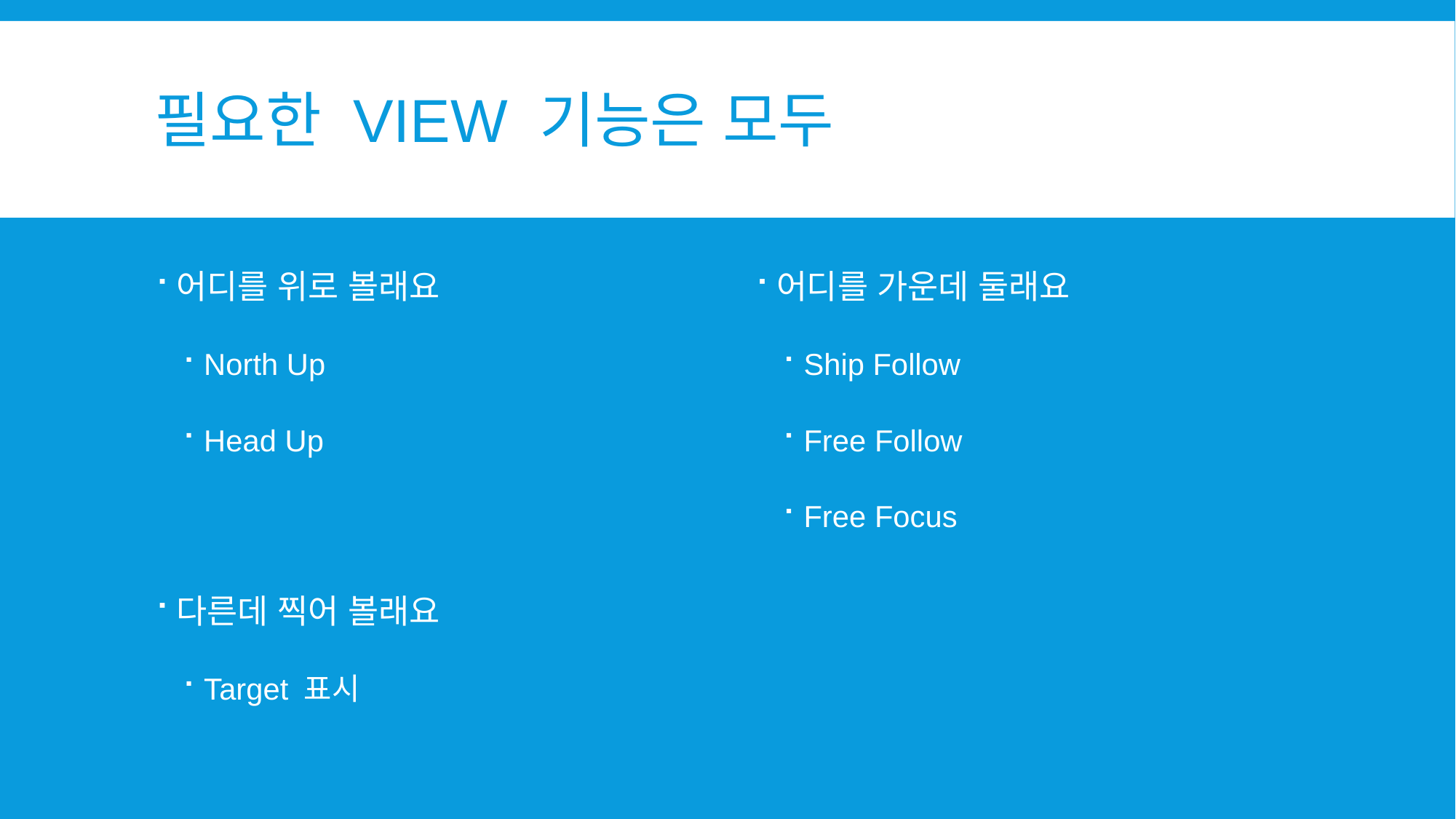

# 필요한 VIEW 기능은 모두
어디를 위로 볼래요
North Up
Head Up

다른데 찍어 볼래요
Target 표시
어디를 가운데 둘래요
Ship Follow
Free Follow
Free Focus